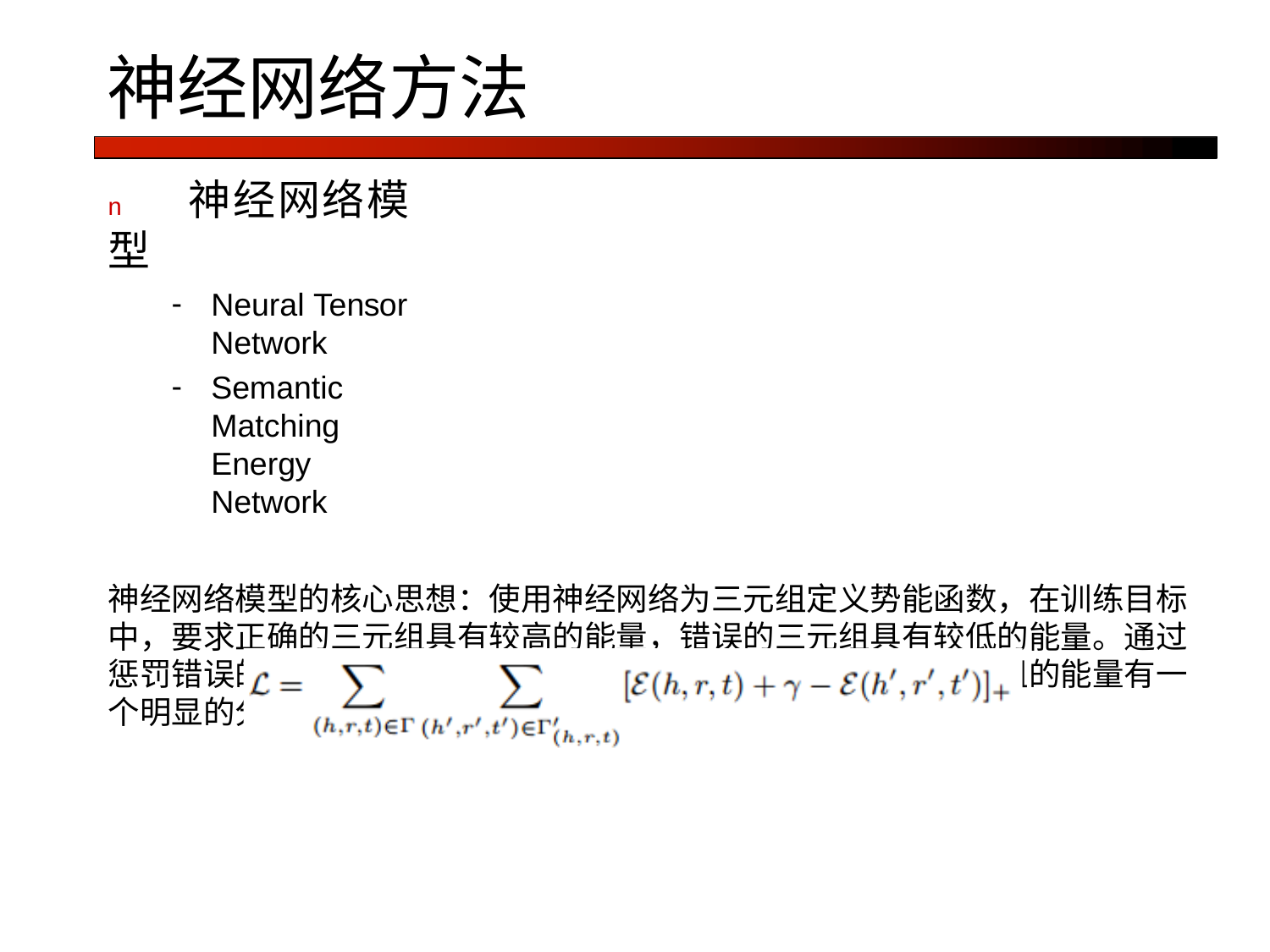

# 神经网络方法

n    神经网络模型

Neural Tensor Network
Semantic Matching Energy Network

神经网络模型的核心思想：使用神经网络为三元组定义势能函数，在训练目标 中，要求正确的三元组具有较高的能量，错误的三元组具有较低的能量。通过 惩罚错误的三元组完成学习过程，使得正确的三元组和错误三元组的能量有一 个明显的分界线。